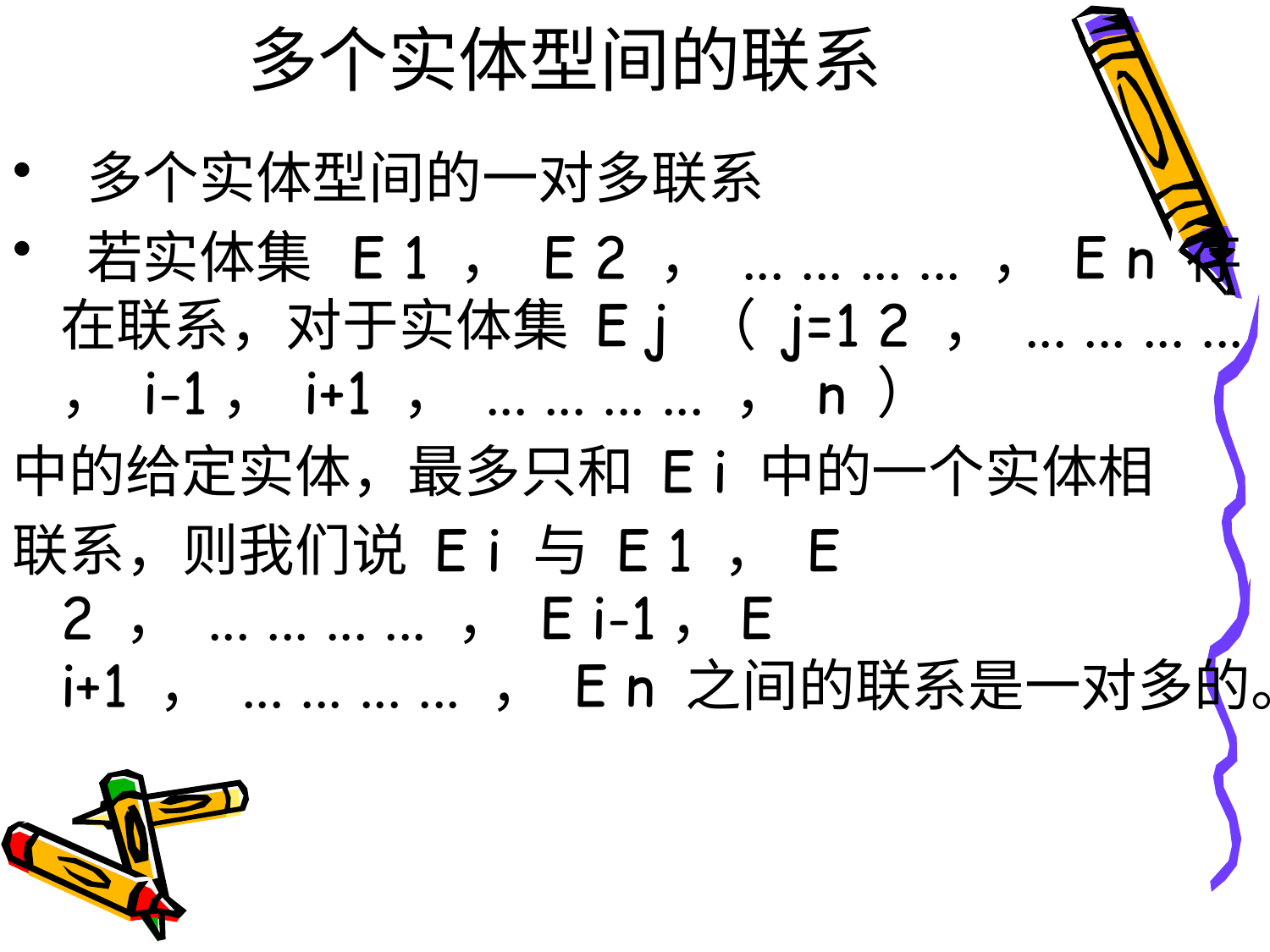

# 多个实体型间的联系
 多个实体型间的一对多联系
 若实体集  E 1 ， E 2 ， ... ... ... ... ， E n 存在联系，对于实体集 E j （ j=1 2 ， ... ... ... ... ， i-1， i+1 ， ... ... ... ... ， n ）
中的给定实体，最多只和 E i 中的一个实体相
联系，则我们说 E i 与 E 1 ， E 2 ， ... ... ... ... ， E i-1，E i+1 ， ... ... ... ... ， E n 之间的联系是一对多的。